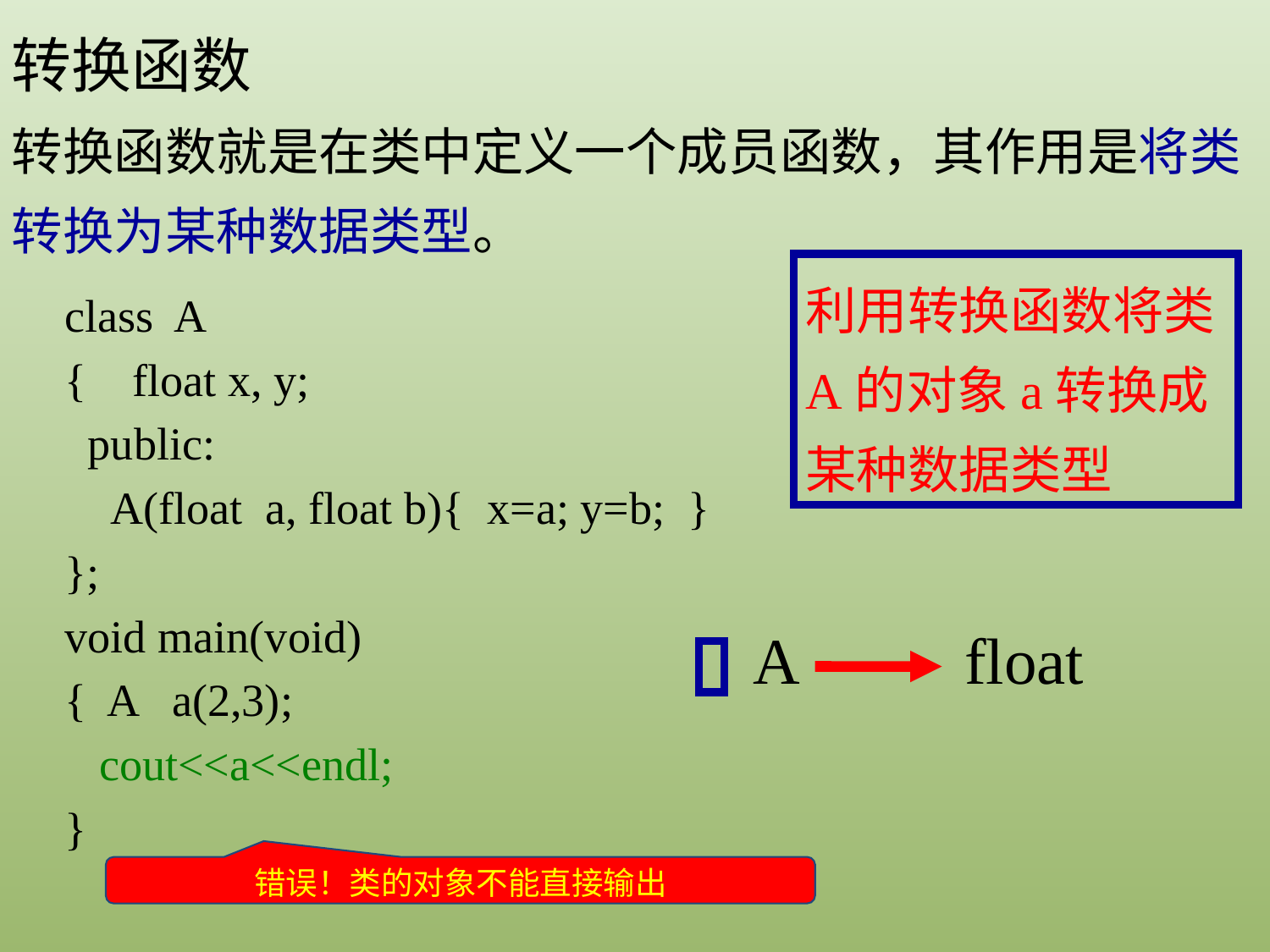

转换函数
转换函数就是在类中定义一个成员函数，其作用是将类转换为某种数据类型。
利用转换函数将类A的对象a转换成某种数据类型
class  A
{    float x, y;
  public:
    A(float  a, float b){  x=a; y=b;  }
};
void main(void)
{  A   a(2,3);
   cout<<a<<endl;
}
A
float

错误！类的对象不能直接输出
868